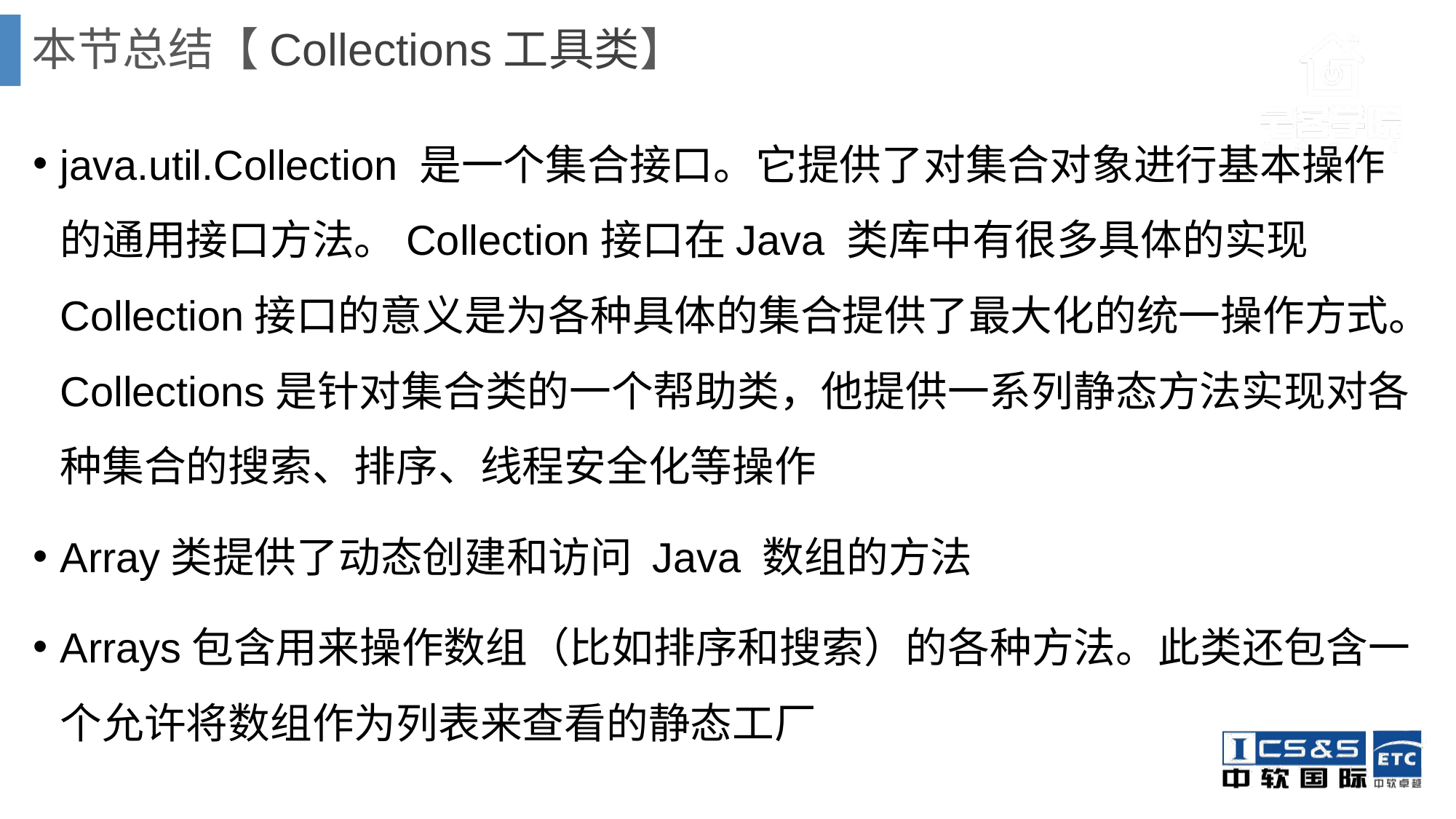

# 本节总结【Collections工具类】
java.util.Collection 是一个集合接口。它提供了对集合对象进行基本操作的通用接口方法。Collection接口在Java 类库中有很多具体的实现Collection接口的意义是为各种具体的集合提供了最大化的统一操作方式。Collections是针对集合类的一个帮助类，他提供一系列静态方法实现对各种集合的搜索、排序、线程安全化等操作
Array类提供了动态创建和访问 Java 数组的方法
Arrays包含用来操作数组（比如排序和搜索）的各种方法。此类还包含一个允许将数组作为列表来查看的静态工厂